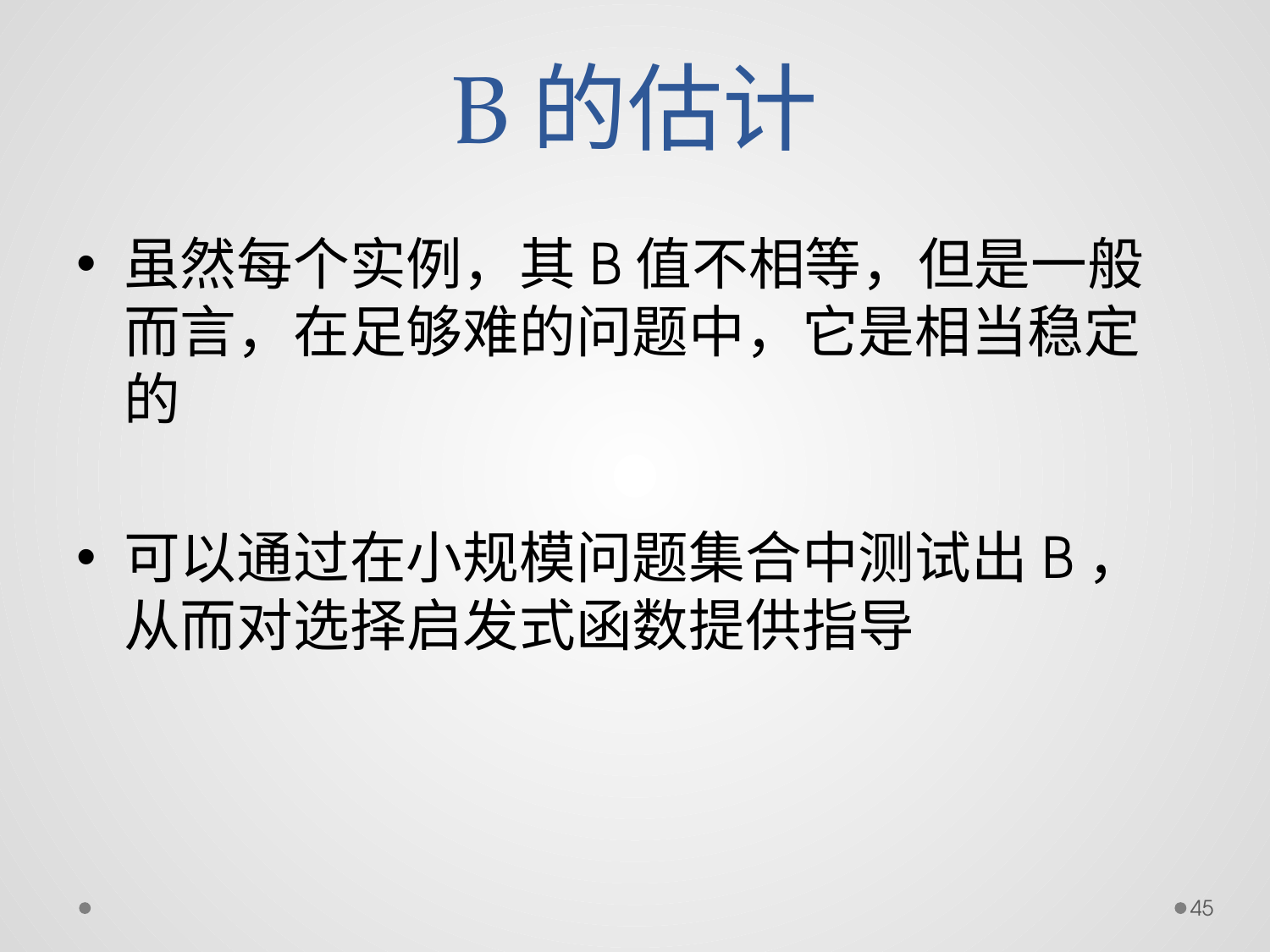

# B的估计
虽然每个实例，其B值不相等，但是一般而言，在足够难的问题中，它是相当稳定的

可以通过在小规模问题集合中测试出B，从而对选择启发式函数提供指导
45